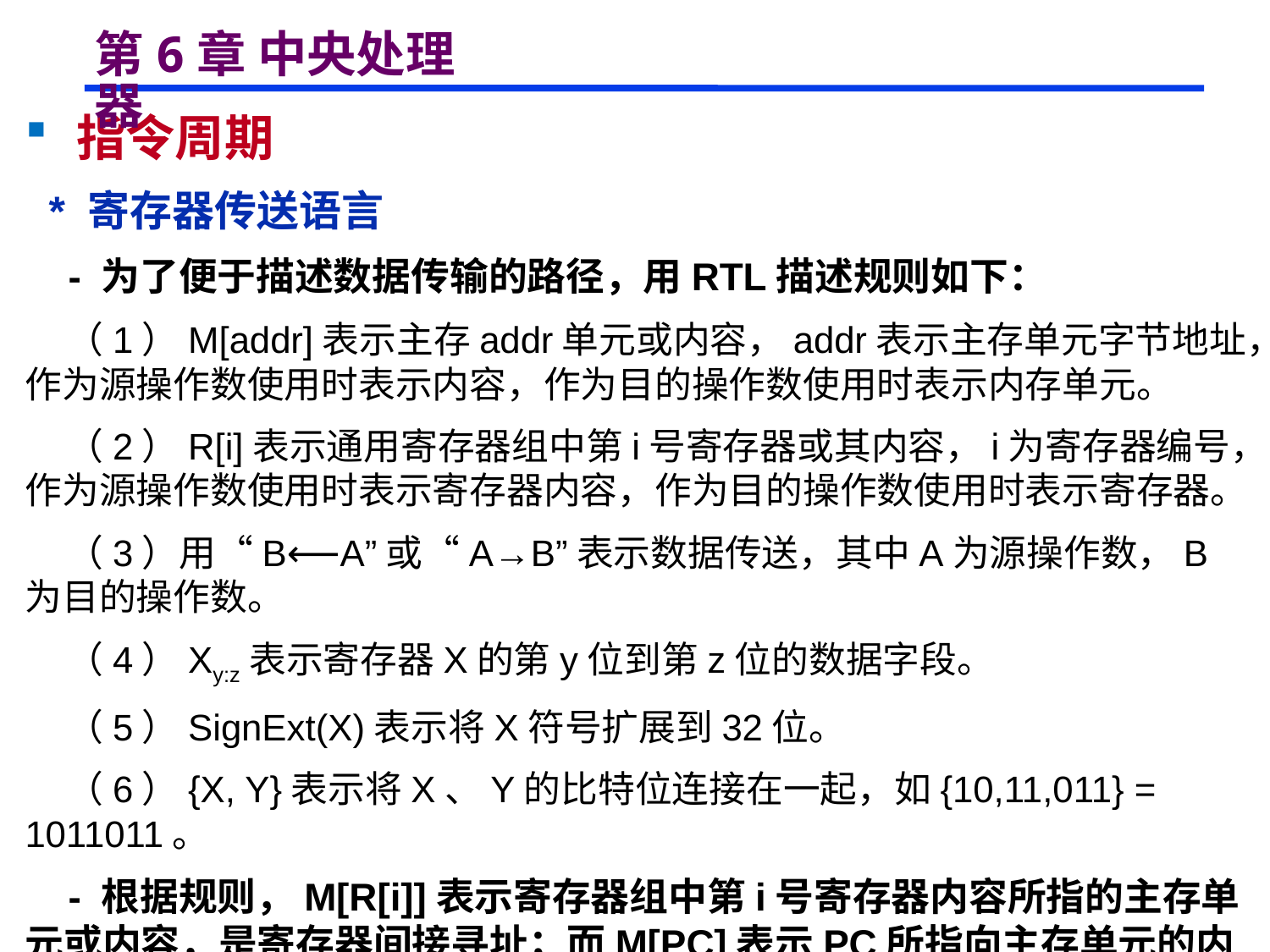

# 第6章 中央处理器
 指令周期
  * 寄存器传送语言
    - 为了便于描述数据传输的路径，用RTL描述规则如下：
    （1）M[addr]表示主存addr单元或内容，addr表示主存单元字节地址，作为源操作数使用时表示内容，作为目的操作数使用时表示内存单元。
    （2）R[i]表示通用寄存器组中第i号寄存器或其内容，i为寄存器编号，作为源操作数使用时表示寄存器内容，作为目的操作数使用时表示寄存器。
    （3）用“B⟵A”或“A→B”表示数据传送，其中A为源操作数，B为目的操作数。
    （4）Xy:z表示寄存器X的第y位到第z位的数据字段。
    （5）SignExt(X)表示将X符号扩展到32位。
    （6）{X, Y}表示将X、Y的比特位连接在一起，如{10,11,011} = 1011011。
    - 根据规则，M[R[i]]表示寄存器组中第i号寄存器内容所指的主存单元或内容，是寄存器间接寻址；而M[PC]表示PC所指向主存单元的内容。